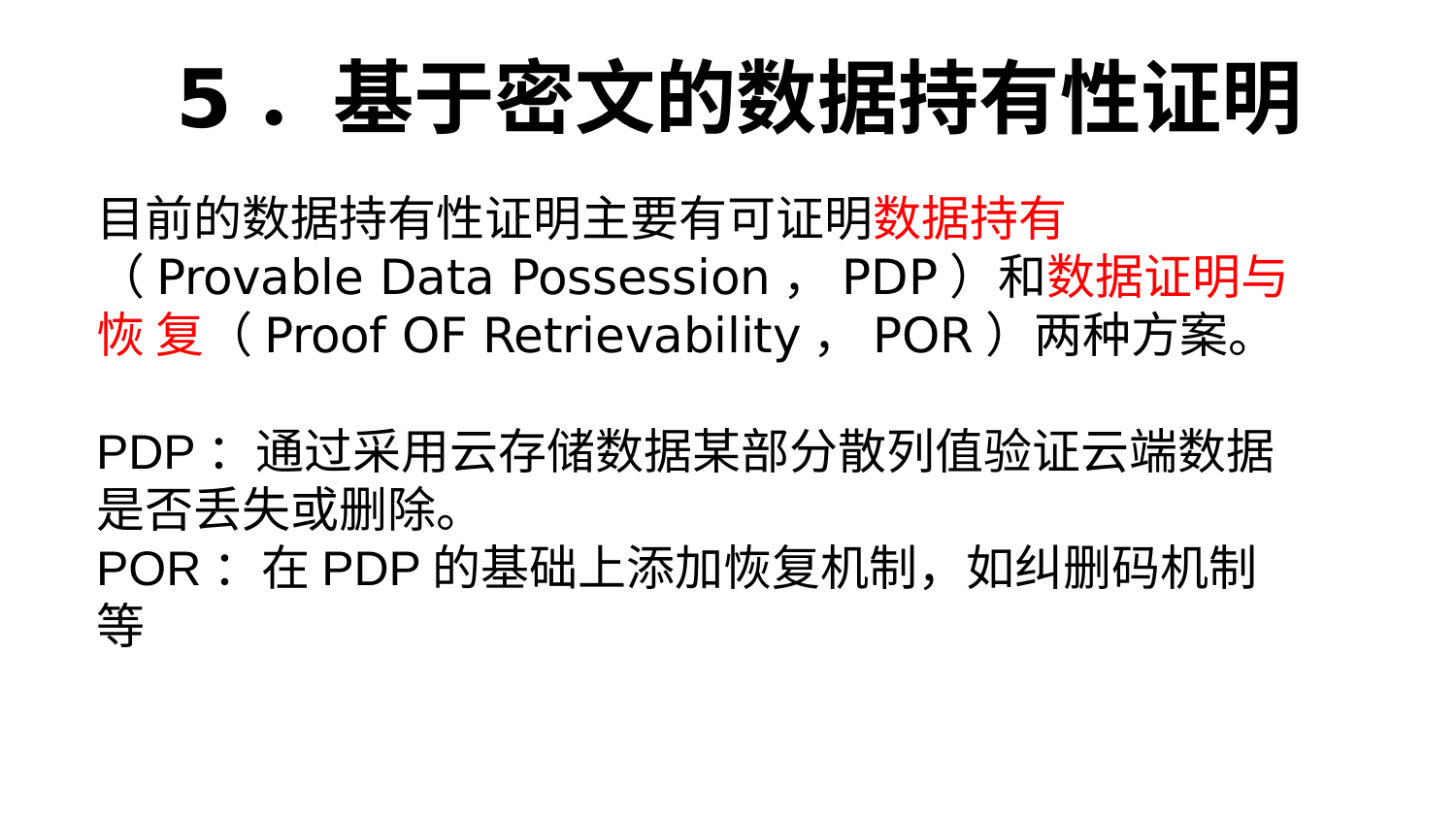

# 5．基于密文的数据持有性证明
目前的数据持有性证明主要有可证明数据持有
（Provable Data Possession，PDP）和数据证明与恢 复（Proof OF Retrievability，POR）两种方案。

PDP：通过采用云存储数据某部分散列值验证云端数据是否丢失或删除。
POR：在PDP的基础上添加恢复机制，如纠删码机制等